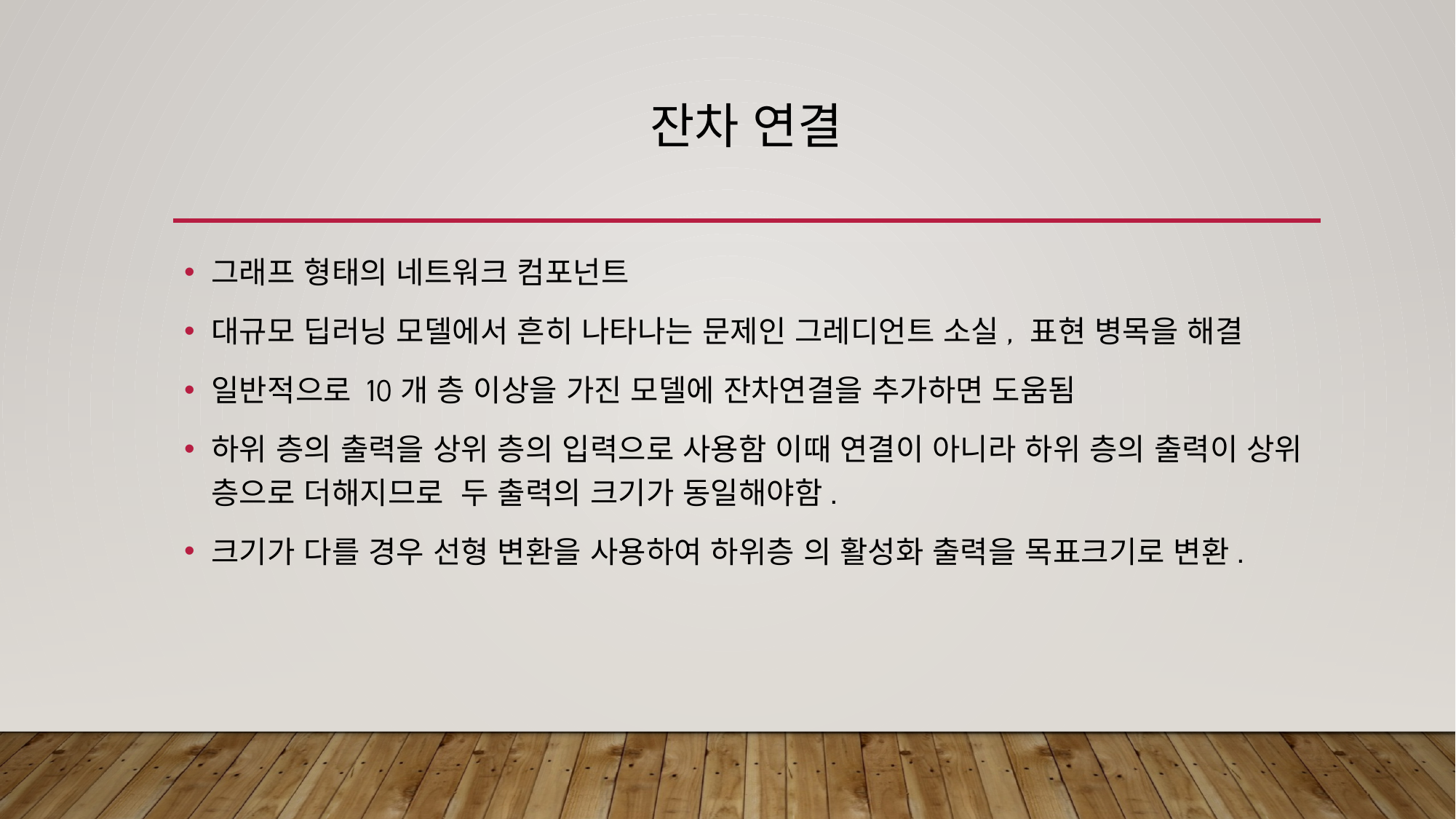

# 잔차 연결
그래프 형태의 네트워크 컴포넌트
대규모 딥러닝 모델에서 흔히 나타나는 문제인 그레디언트 소실, 표현 병목을 해결
일반적으로 10개 층 이상을 가진 모델에 잔차연결을 추가하면 도움됨
하위 층의 출력을 상위 층의 입력으로 사용함 이때 연결이 아니라 하위 층의 출력이 상위 층으로 더해지므로  두 출력의 크기가 동일해야함.
크기가 다를 경우 선형 변환을 사용하여 하위층 의 활성화 출력을 목표크기로 변환.